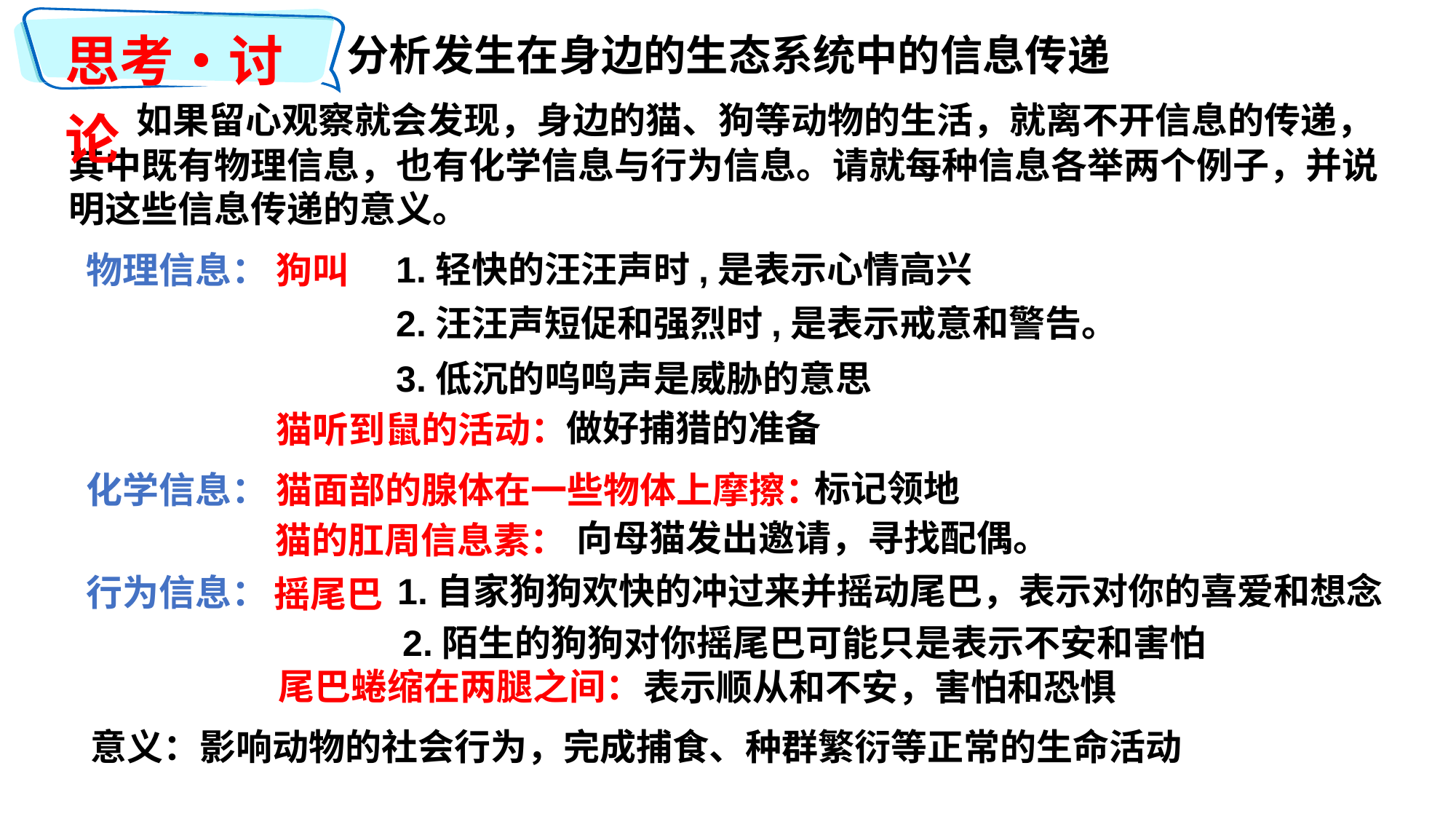

思考•讨论
分析发生在身边的生态系统中的信息传递
      如果留心观察就会发现，身边的猫、狗等动物的生活，就离不开信息的传递，其中既有物理信息，也有化学信息与行为信息。请就每种信息各举两个例子，并说明这些信息传递的意义。
1.轻快的汪汪声时,是表示心情高兴
物理信息：
狗叫
2.汪汪声短促和强烈时,是表示戒意和警告。
3.低沉的呜鸣声是威胁的意思
做好捕猎的准备
猫听到鼠的活动：
标记领地
化学信息：
猫面部的腺体在一些物体上摩擦：
向母猫发出邀请，寻找配偶。
猫的肛周信息素：
1.自家狗狗欢快的冲过来并摇动尾巴，表示对你的喜爱和想念
行为信息：
摇尾巴
2.陌生的狗狗对你摇尾巴可能只是表示不安和害怕
尾巴蜷缩在两腿之间：
表示顺从和不安，害怕和恐惧
意义：影响动物的社会行为，完成捕食、种群繁衍等正常的生命活动